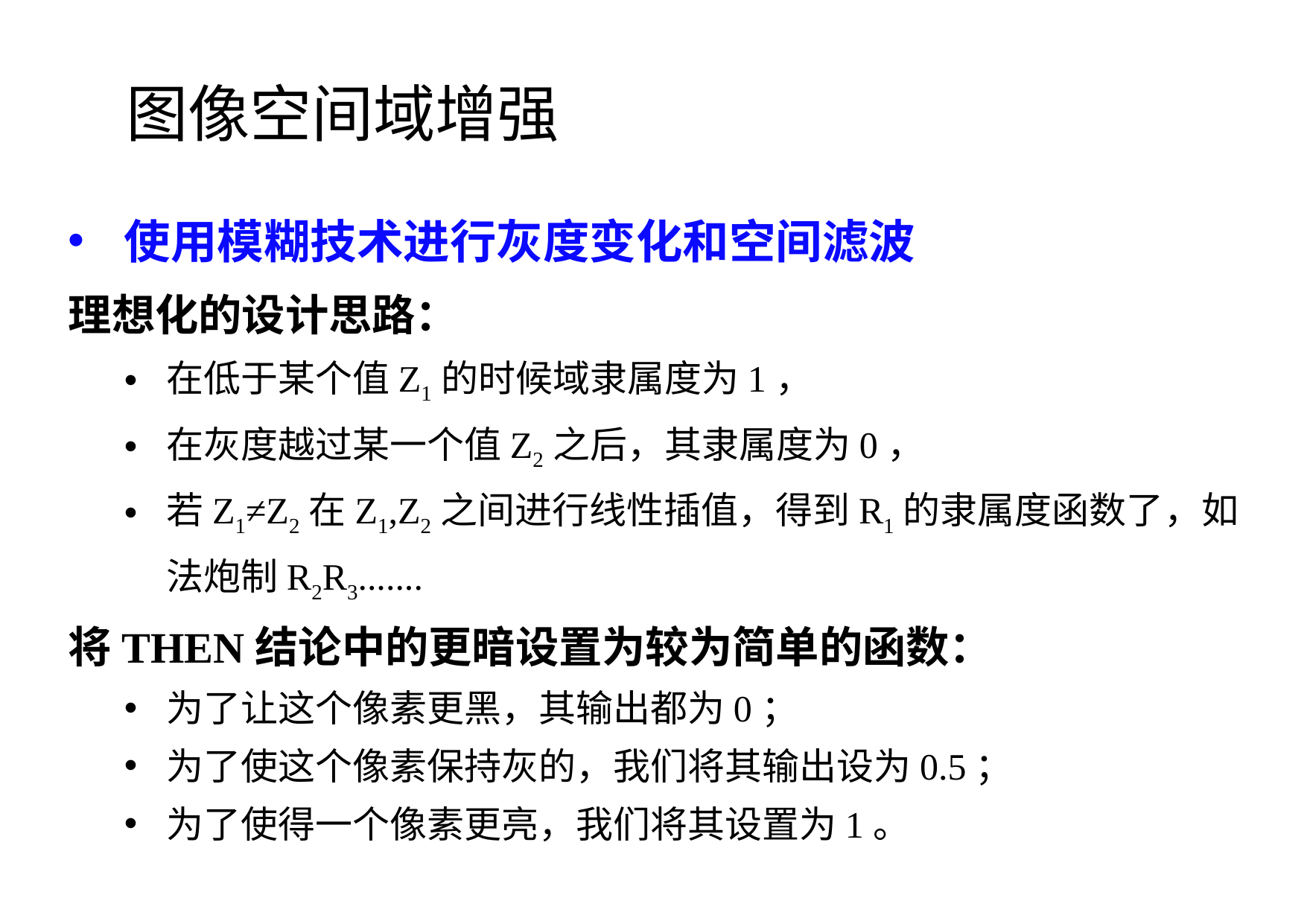

图像空间域增强
使用模糊技术进行灰度变化和空间滤波
理想化的设计思路：
在低于某个值Z1的时候域隶属度为1，
在灰度越过某一个值Z2之后，其隶属度为0，
若Z1≠Z2在Z1,Z2之间进行线性插值，得到R1的隶属度函数了，如法炮制R2R3.......
将THEN结论中的更暗设置为较为简单的函数：
为了让这个像素更黑，其输出都为0；
为了使这个像素保持灰的，我们将其输出设为0.5；
为了使得一个像素更亮，我们将其设置为1。